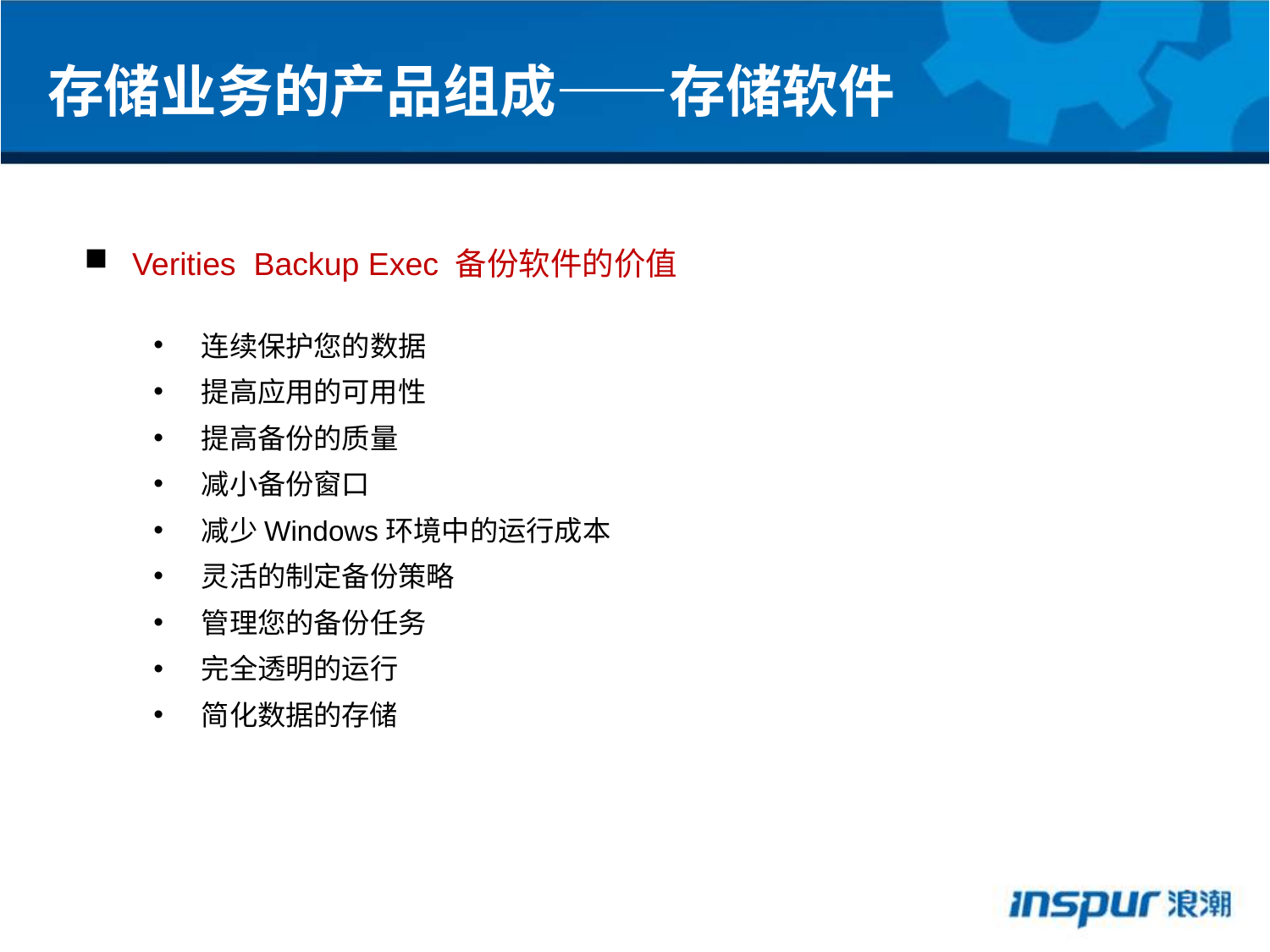

存储业务的产品组成——存储软件
Verities  Backup Exec 备份软件的价值
连续保护您的数据
提高应用的可用性
提高备份的质量
减小备份窗口
减少Windows环境中的运行成本
灵活的制定备份策略
管理您的备份任务
完全透明的运行
简化数据的存储